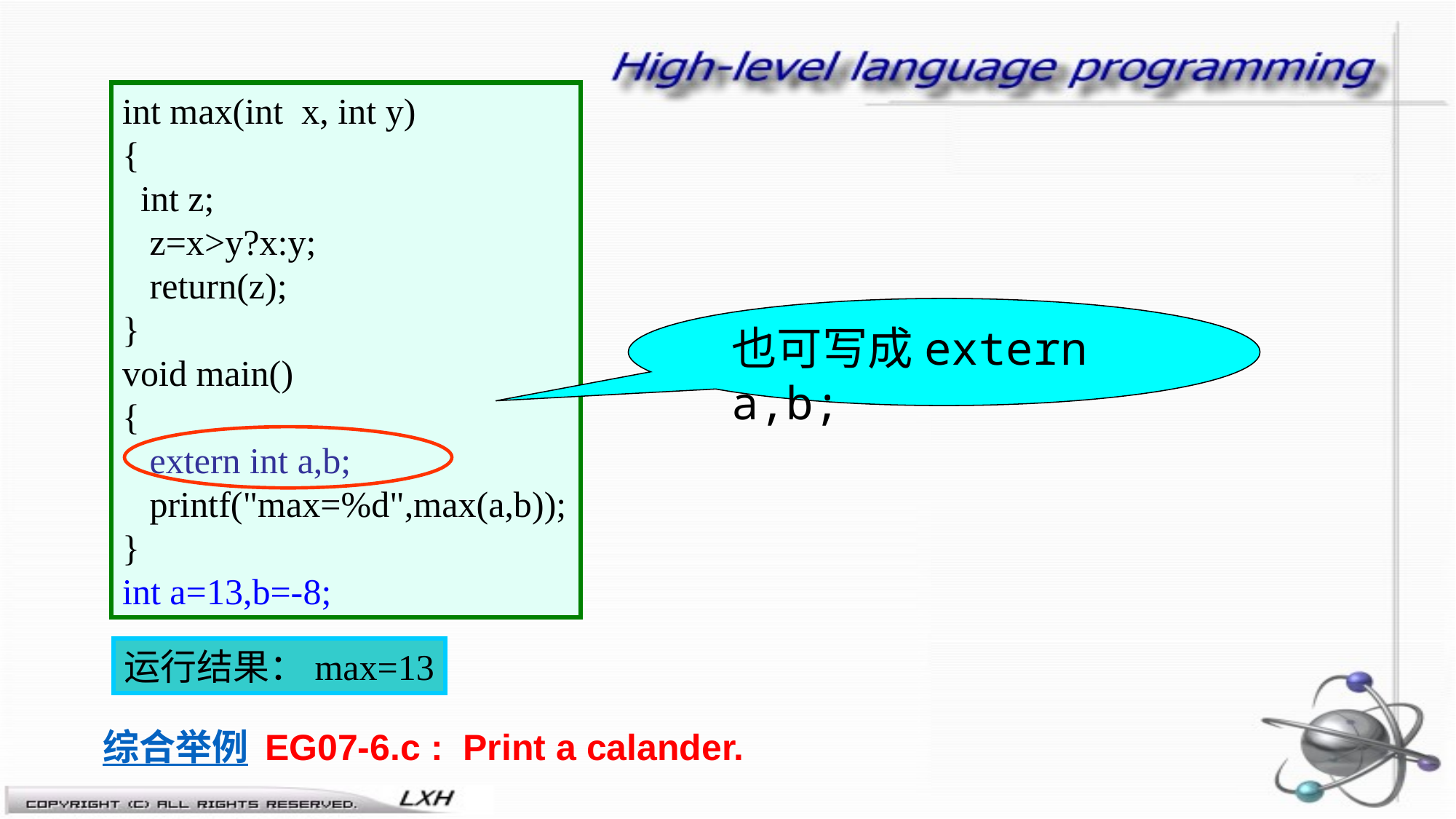

int max(int  x, int y)
{
  int z;
   z=x>y?x:y;
   return(z);
}
void main()
{
   extern int a,b;
   printf("max=%d",max(a,b));
}
int a=13,b=-8;
也可写成extern a,b;

运行结果：max=13
综合举例 EG07-6.c :  Print a calander.